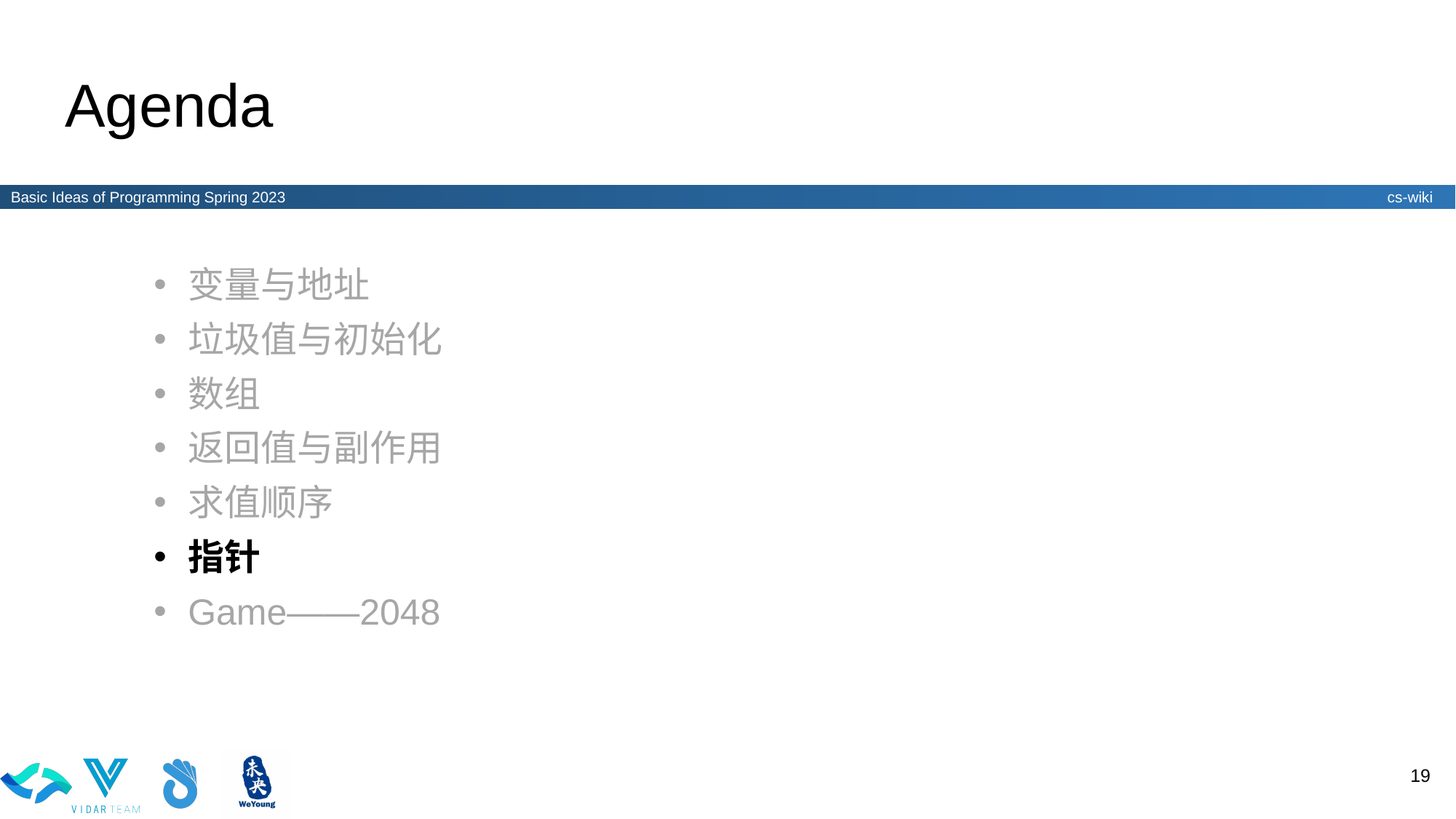

# Agenda
变量与地址
垃圾值与初始化
数组
返回值与副作用
求值顺序
指针
Game——2048